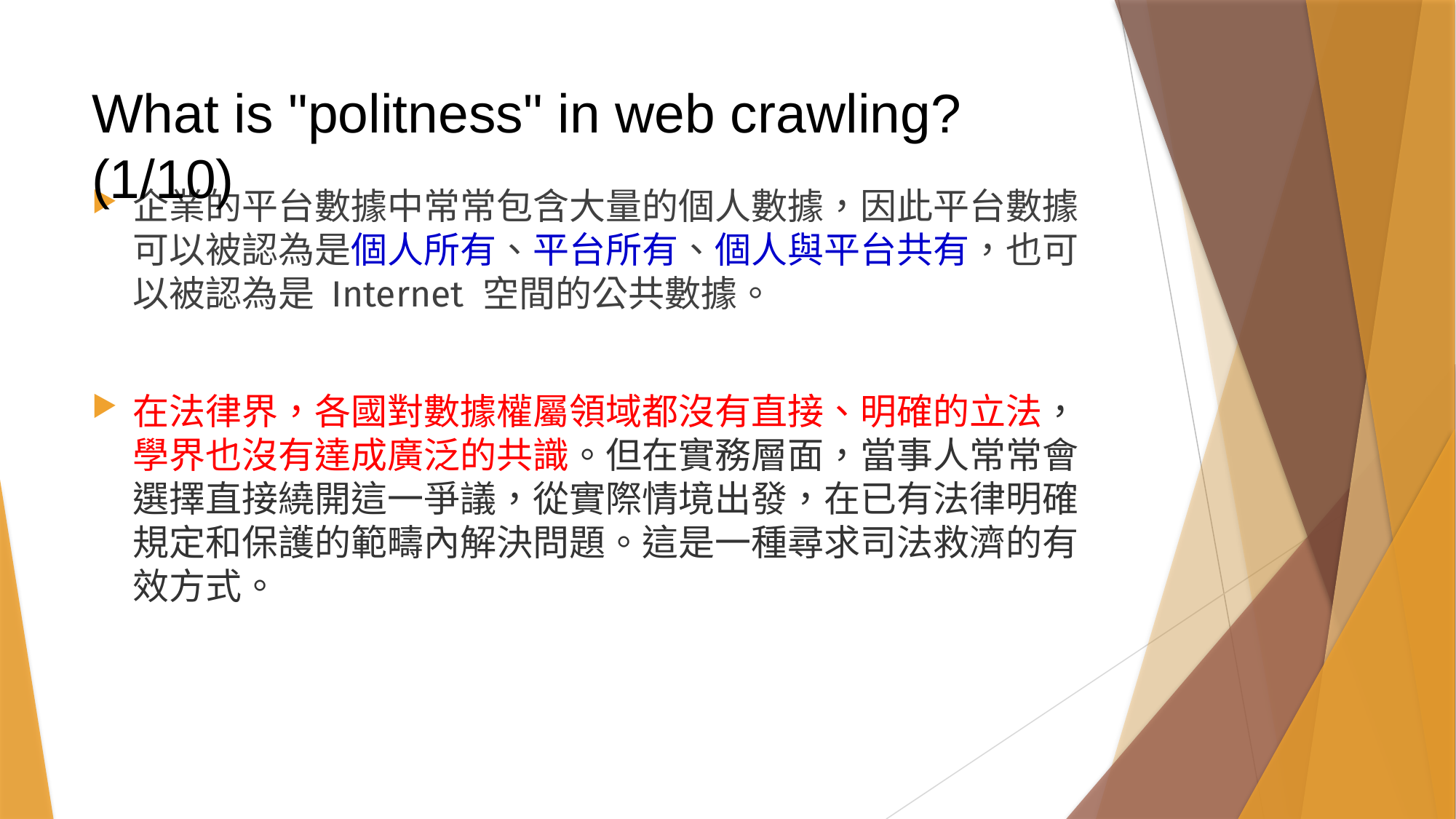

# What is "politness" in web crawling? (1/10)
企業的平台數據中常常包含大量的個人數據，因此平台數據可以被認為是個人所有、平台所有、個人與平台共有，也可以被認為是 Internet 空間的公共數據。

在法律界，各國對數據權屬領域都沒有直接、明確的立法，學界也沒有達成廣泛的共識。但在實務層面，當事人常常會選擇直接繞開這一爭議，從實際情境出發，在已有法律明確規定和保護的範疇內解決問題。這是一種尋求司法救濟的有效方式。